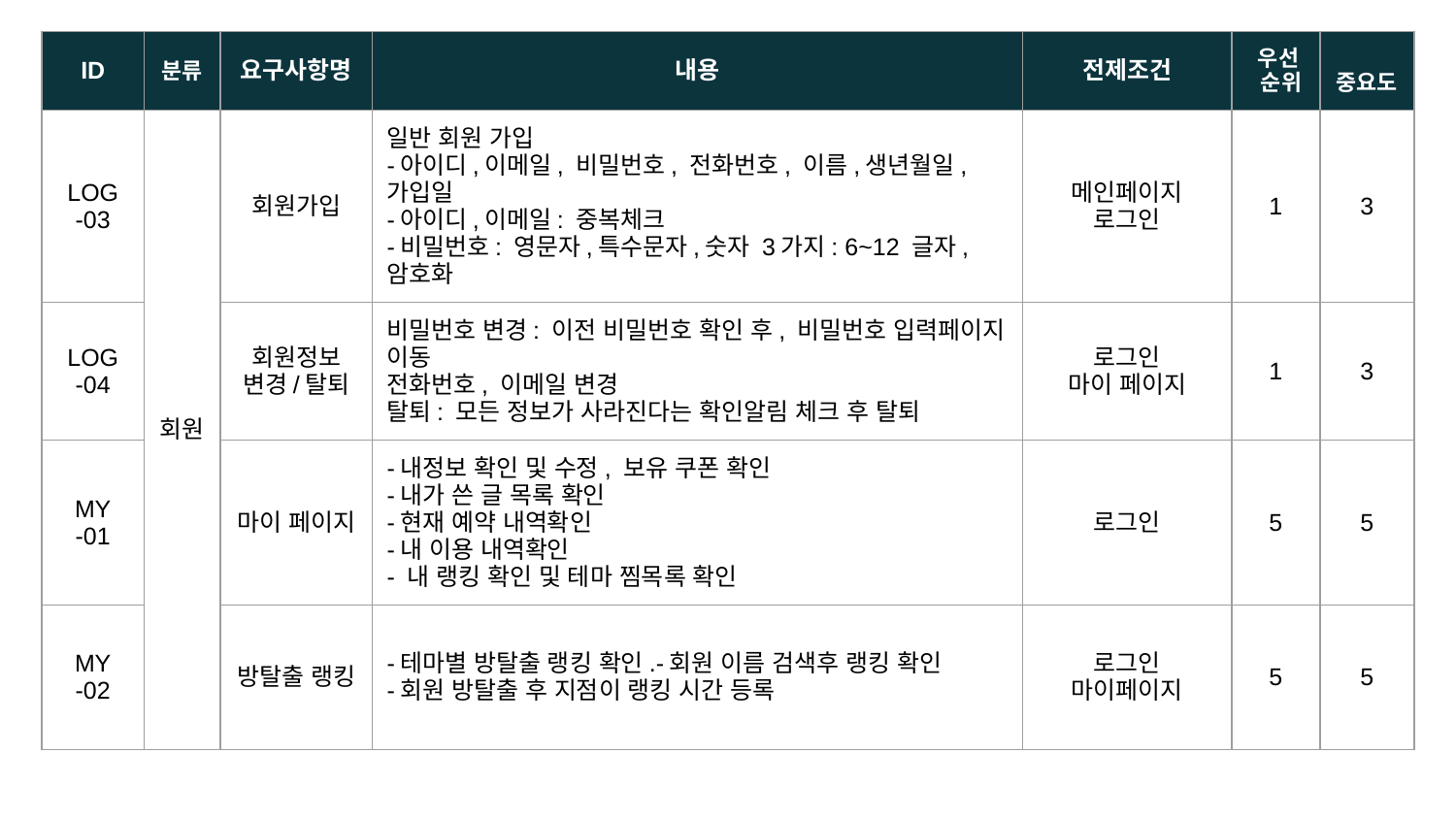

| ID | 분류 | 요구사항명 | 내용 | 전제조건 | 우선 순위 | 중요도 |
| --- | --- | --- | --- | --- | --- | --- |
| LOG -03 | 회원 | 회원가입 | 일반 회원 가입 -아이디,이메일, 비밀번호, 전화번호, 이름,생년월일, 가입일 -아이디,이메일: 중복체크 -비밀번호: 영문자,특수문자,숫자 3가지: 6~12 글자, 암호화 | 메인페이지 로그인 | 1 | 3 |
| LOG -04 |  | 회원정보 변경/탈퇴 | 비밀번호 변경: 이전 비밀번호 확인 후, 비밀번호 입력페이지 이동 전화번호, 이메일 변경 탈퇴: 모든 정보가 사라진다는 확인알림 체크 후 탈퇴 | 로그인 마이 페이지 | 1 | 3 |
| MY -01 |  | 마이 페이지 | -내정보 확인 및 수정, 보유 쿠폰 확인 -내가 쓴 글 목록 확인 -현재 예약 내역확인 -내 이용 내역확인 - 내 랭킹 확인 및 테마 찜목록 확인 | 로그인 | 5 | 5 |
| MY -02 |  | 방탈출 랭킹 | -테마별 방탈출 랭킹 확인.-회원 이름 검색후 랭킹 확인 -회원 방탈출 후 지점이 랭킹 시간 등록 | 로그인 마이페이지 | 5 | 5 |